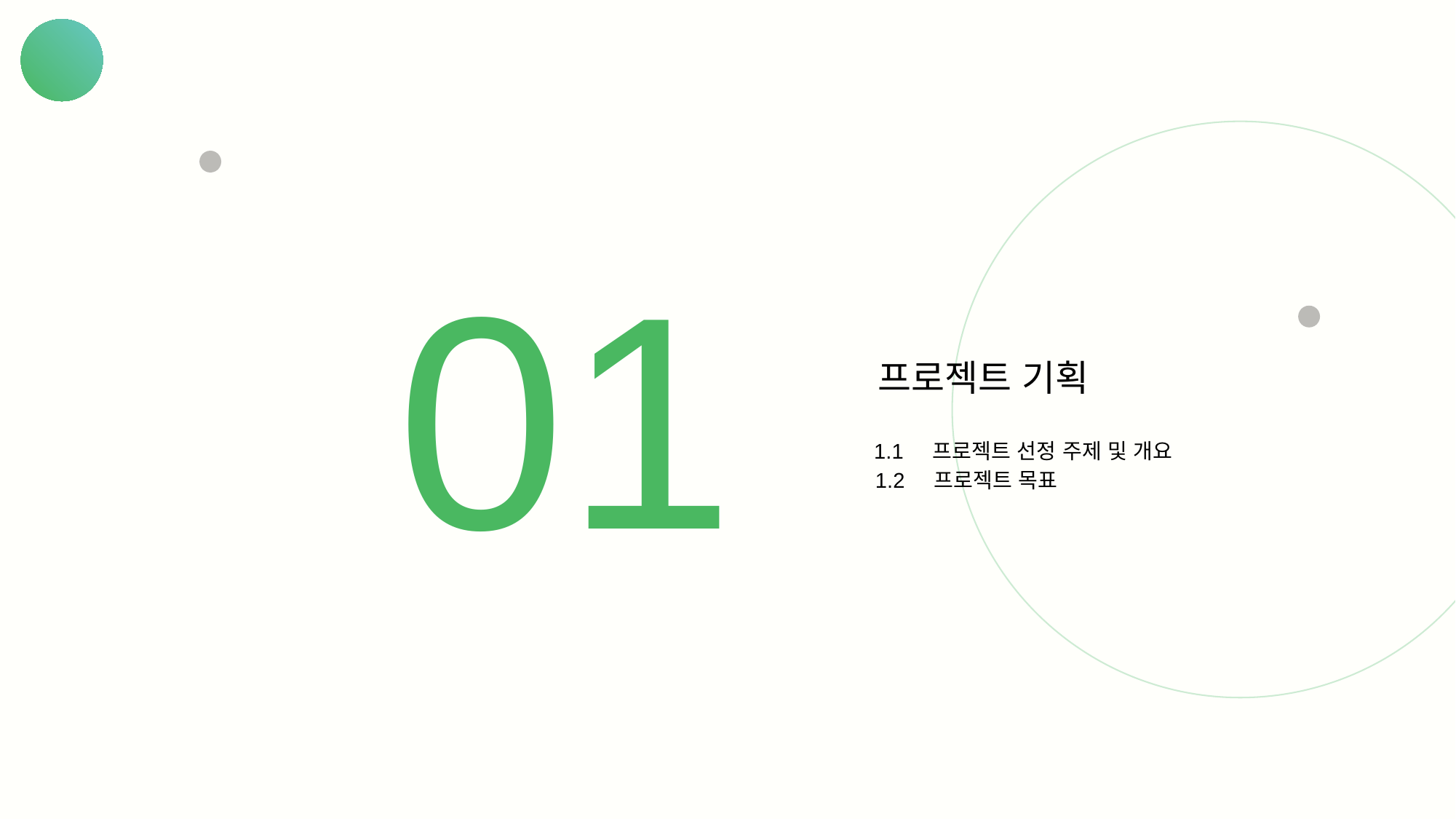

01

프로젝트 기획
1.1    프로젝트 선정 주제 및 개요
1.2    프로젝트 목표